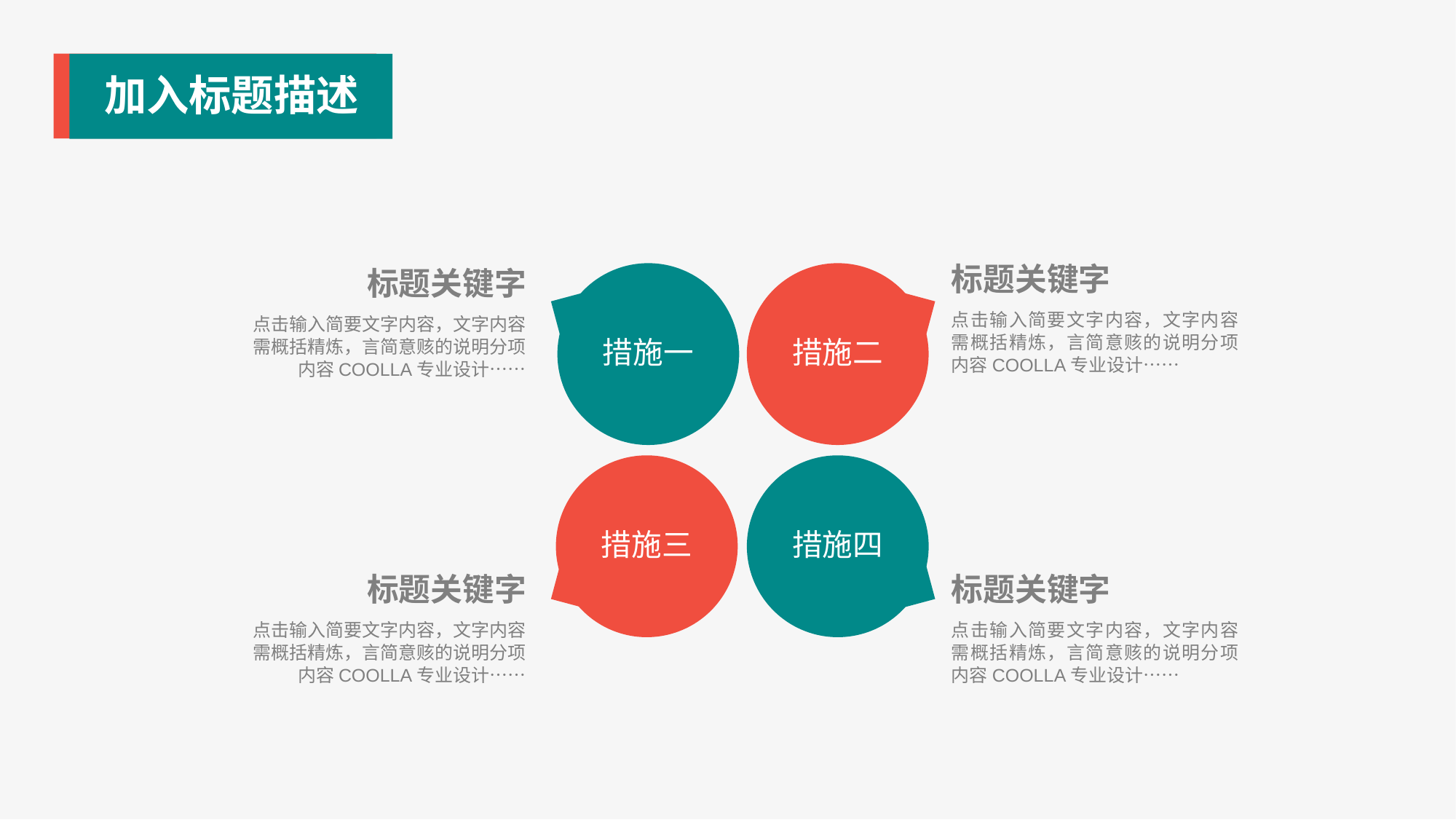

加入标题描述
标题关键字

措施二

措施一
标题关键字

点击输入简要文字内容，文字内容需概括精炼，言简意赅的说明分项内容COOLLA专业设计……
点击输入简要文字内容，文字内容需概括精炼，言简意赅的说明分项内容COOLLA专业设计……

措施三

措施四

标题关键字
标题关键字
点击输入简要文字内容，文字内容需概括精炼，言简意赅的说明分项内容COOLLA专业设计……
点击输入简要文字内容，文字内容需概括精炼，言简意赅的说明分项内容COOLLA专业设计……